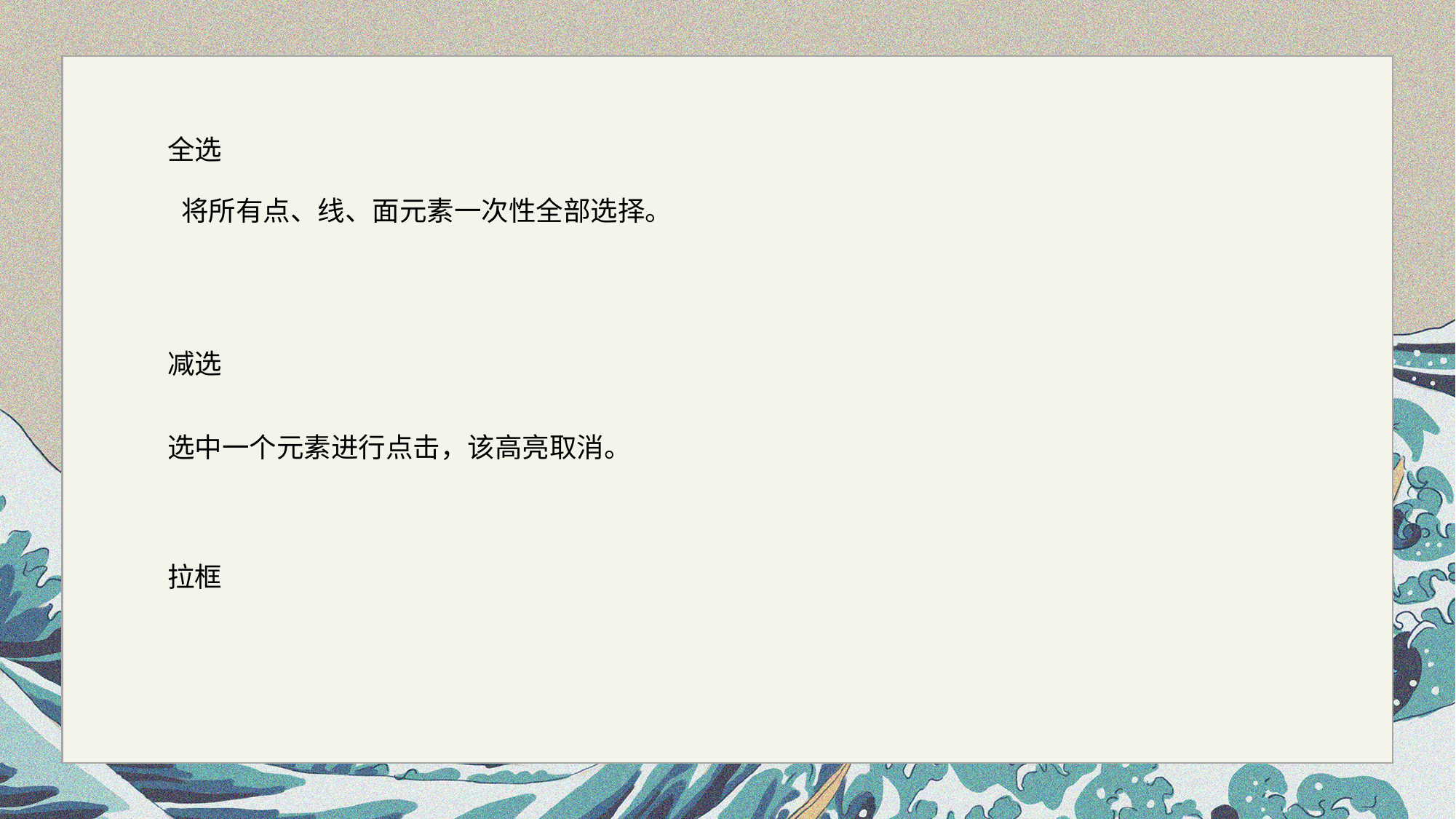

全选
将所有点、线、面元素一次性全部选择。
减选
选中一个元素进行点击，该高亮取消。
拉框